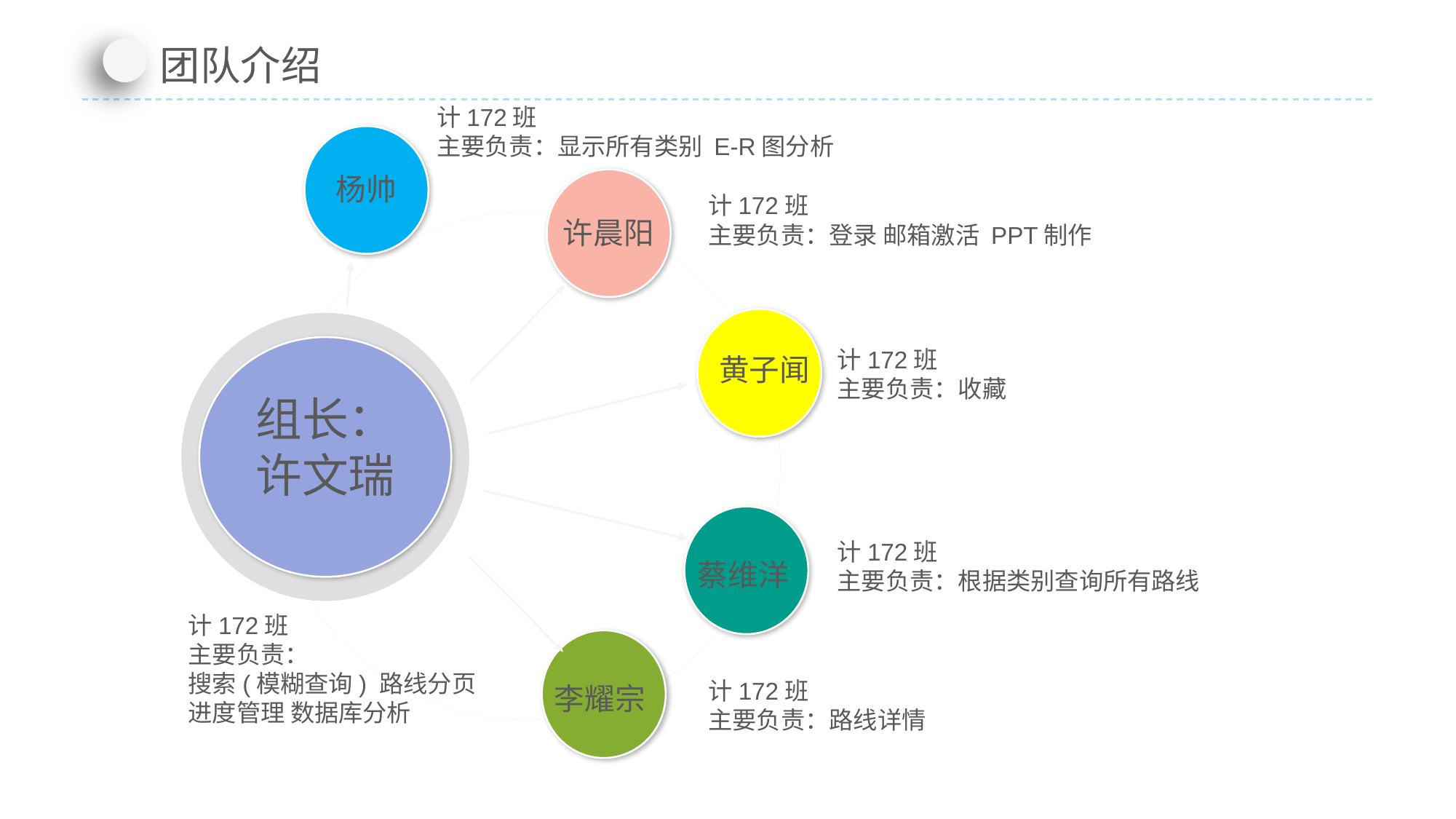

团队介绍

计172班
主要负责：显示所有类别 E-R图分析

杨帅

许晨阳
计172班
主要负责：登录 邮箱激活 PPT制作

黄子闻

计172班
主要负责：收藏

组长：许文瑞

蔡维洋
计172班
主要负责：根据类别查询所有路线

计172班
主要负责：
搜索(模糊查询) 路线分页
进度管理 数据库分析

李耀宗
计172班
主要负责：路线详情